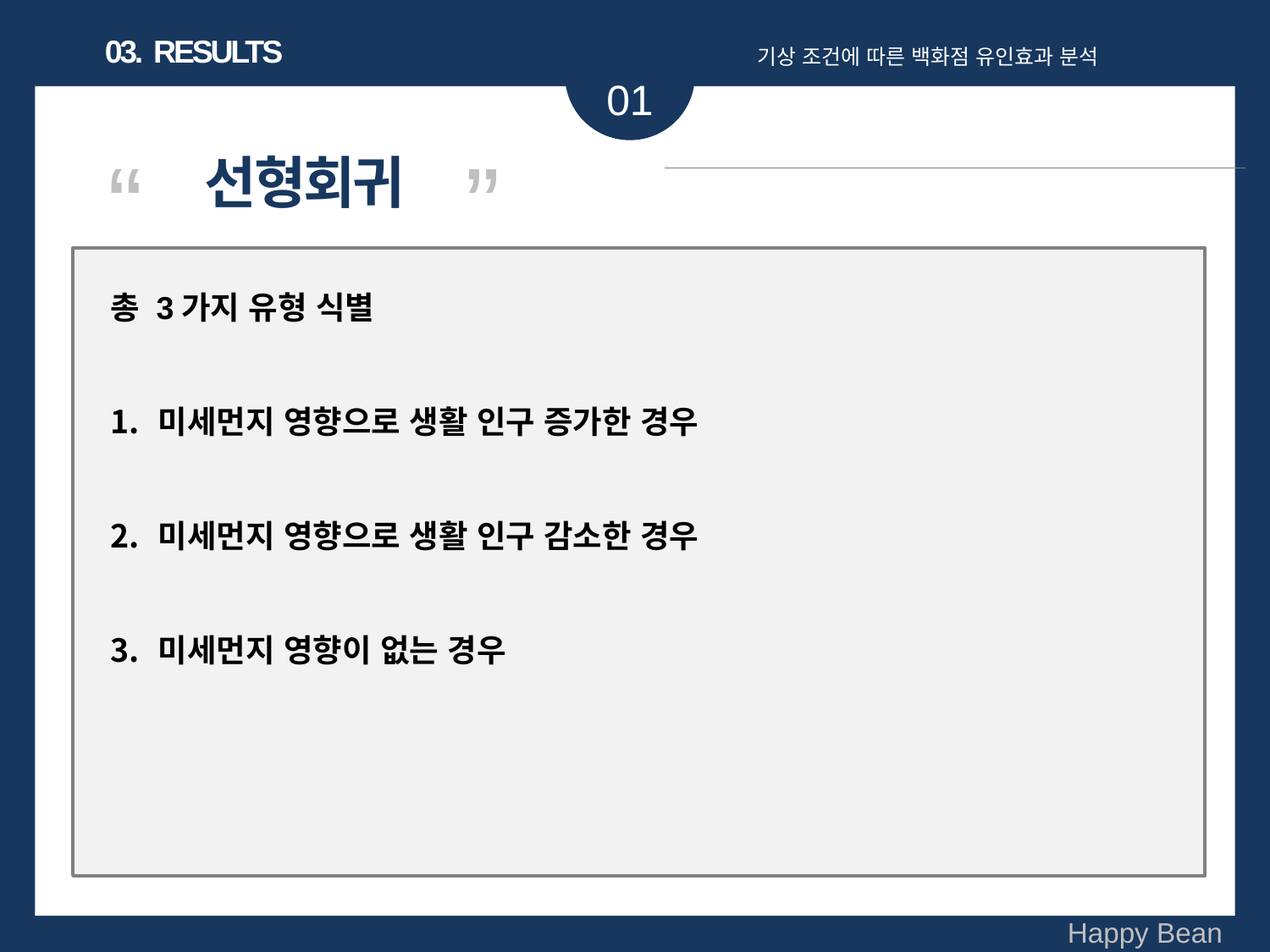

| 서울시 주요 3사 백화점 |
| --- |
| 롯데(13개), 현대(10개), 신세계(2개) |

03.  RESULTS
기상 조건에 따른 백화점 유인효과 분석
01

“           ”
선형회귀

총 3가지 유형 식별

미세먼지 영향으로 생활 인구 증가한 경우

미세먼지 영향으로 생활 인구 감소한 경우

미세먼지 영향이 없는 경우
Happy Bean